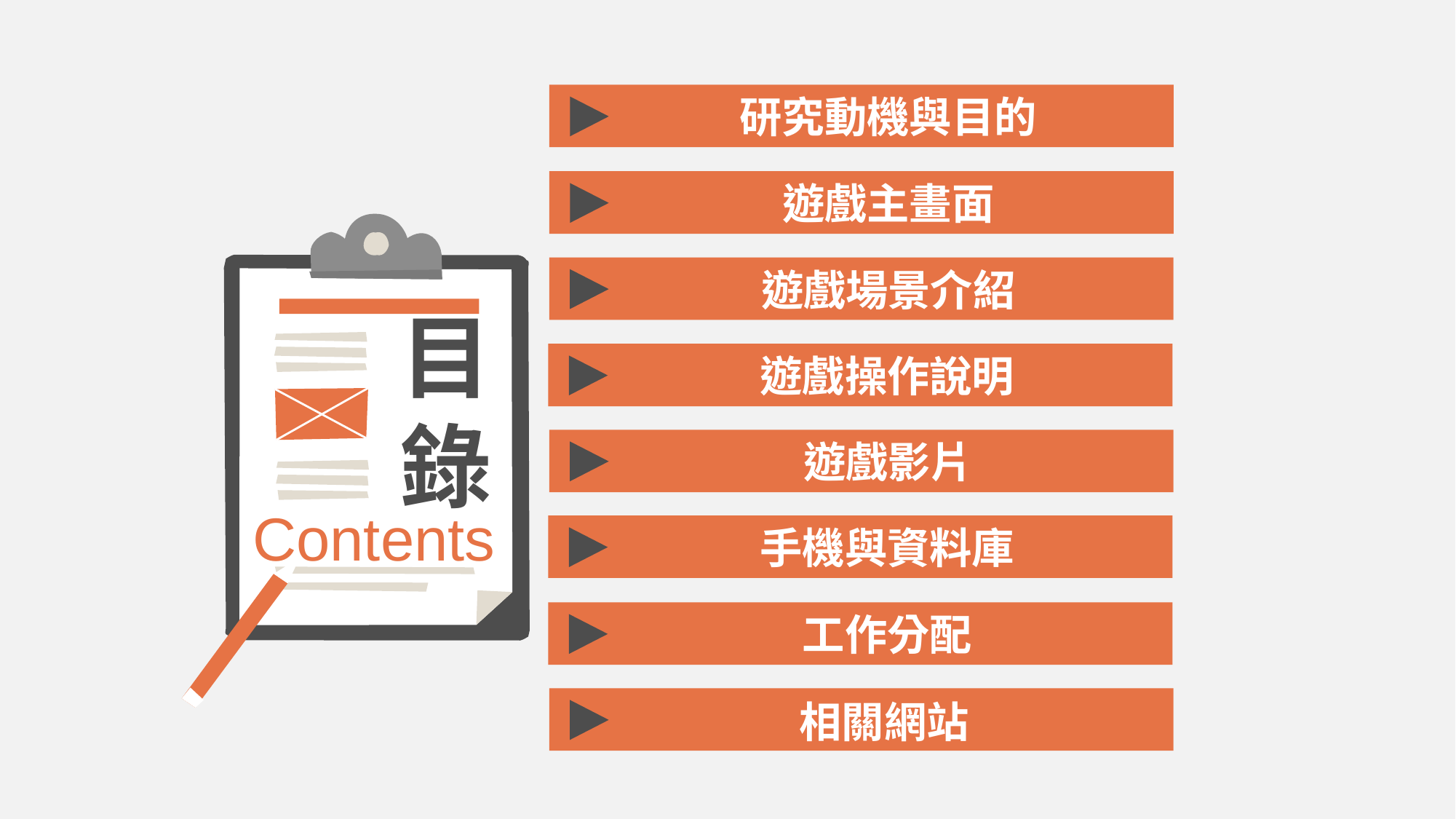

研究動機與目的

遊戲主畫面

遊戲場景介紹

目錄

遊戲操作說明

遊戲影片

Contents

手機與資料庫

工作分配

相關網站